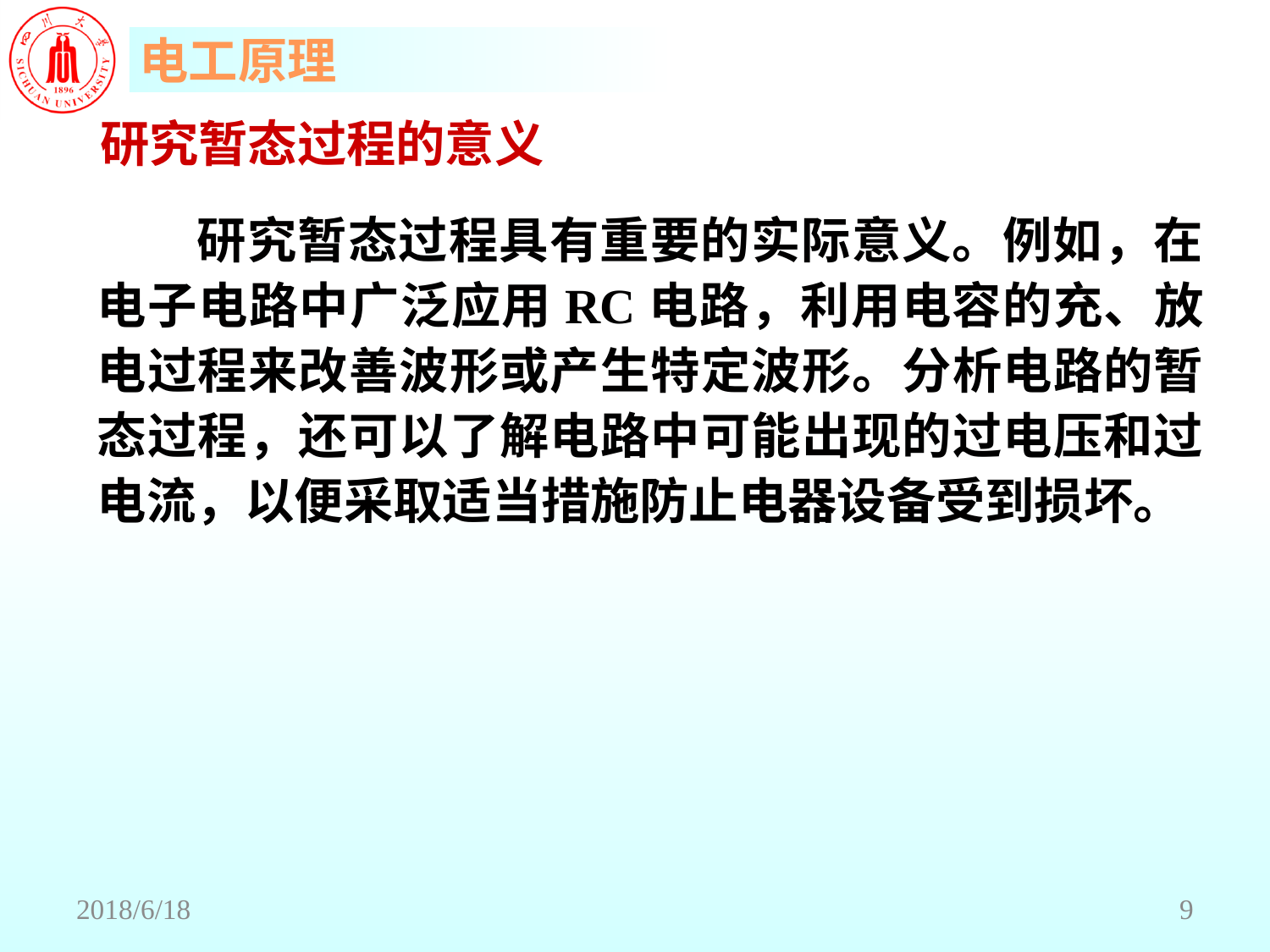

研究暂态过程的意义
       研究暂态过程具有重要的实际意义。例如，在电子电路中广泛应用RC电路，利用电容的充、放电过程来改善波形或产生特定波形。分析电路的暂态过程，还可以了解电路中可能出现的过电压和过电流，以便采取适当措施防止电器设备受到损坏。

2018/6/18
9